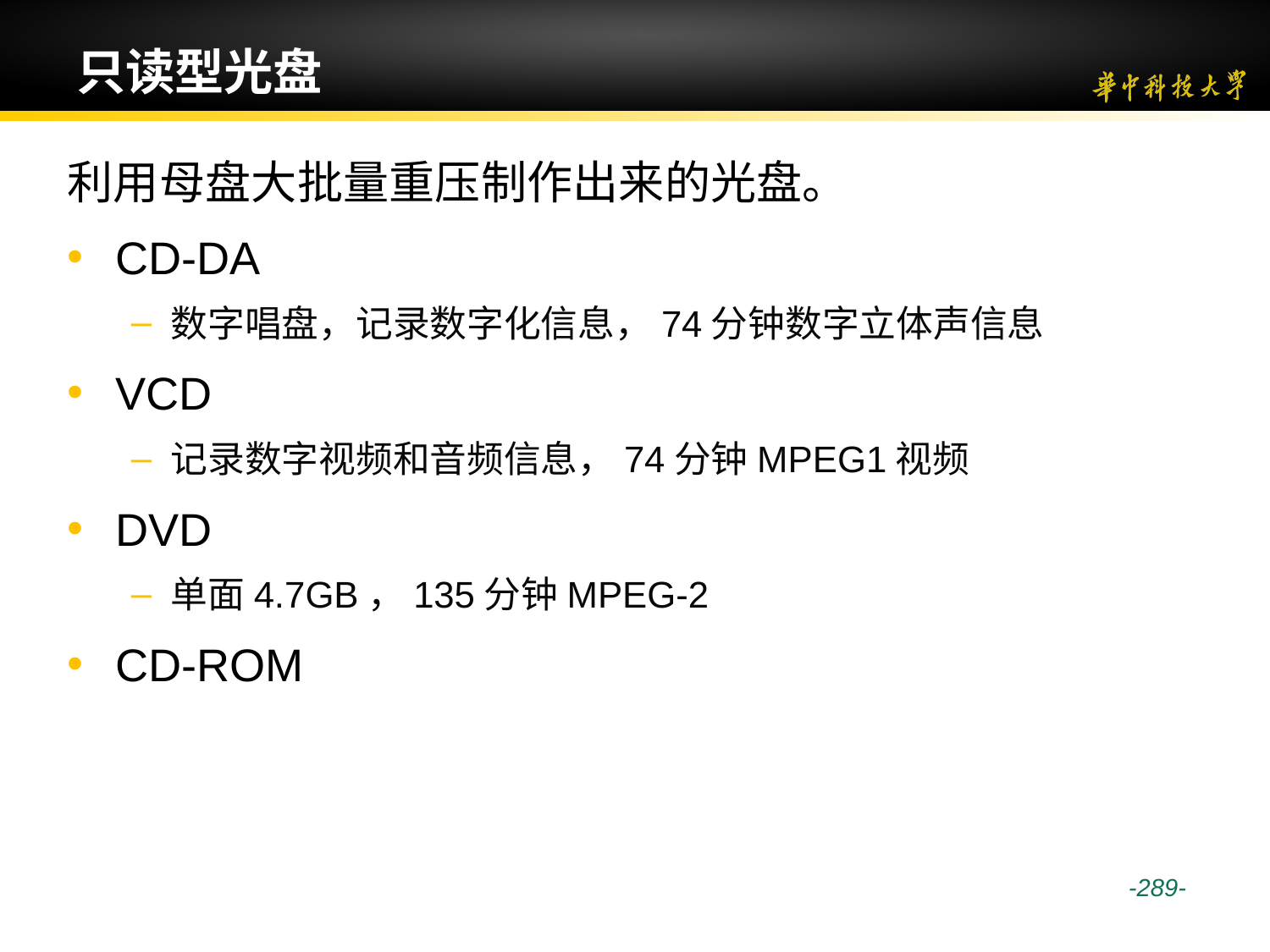

# 只读型光盘
利用母盘大批量重压制作出来的光盘。
CD-DA
数字唱盘，记录数字化信息，74分钟数字立体声信息
VCD
记录数字视频和音频信息，74分钟MPEG1视频
DVD
单面4.7GB，135分钟MPEG-2
CD-ROM
 -289-